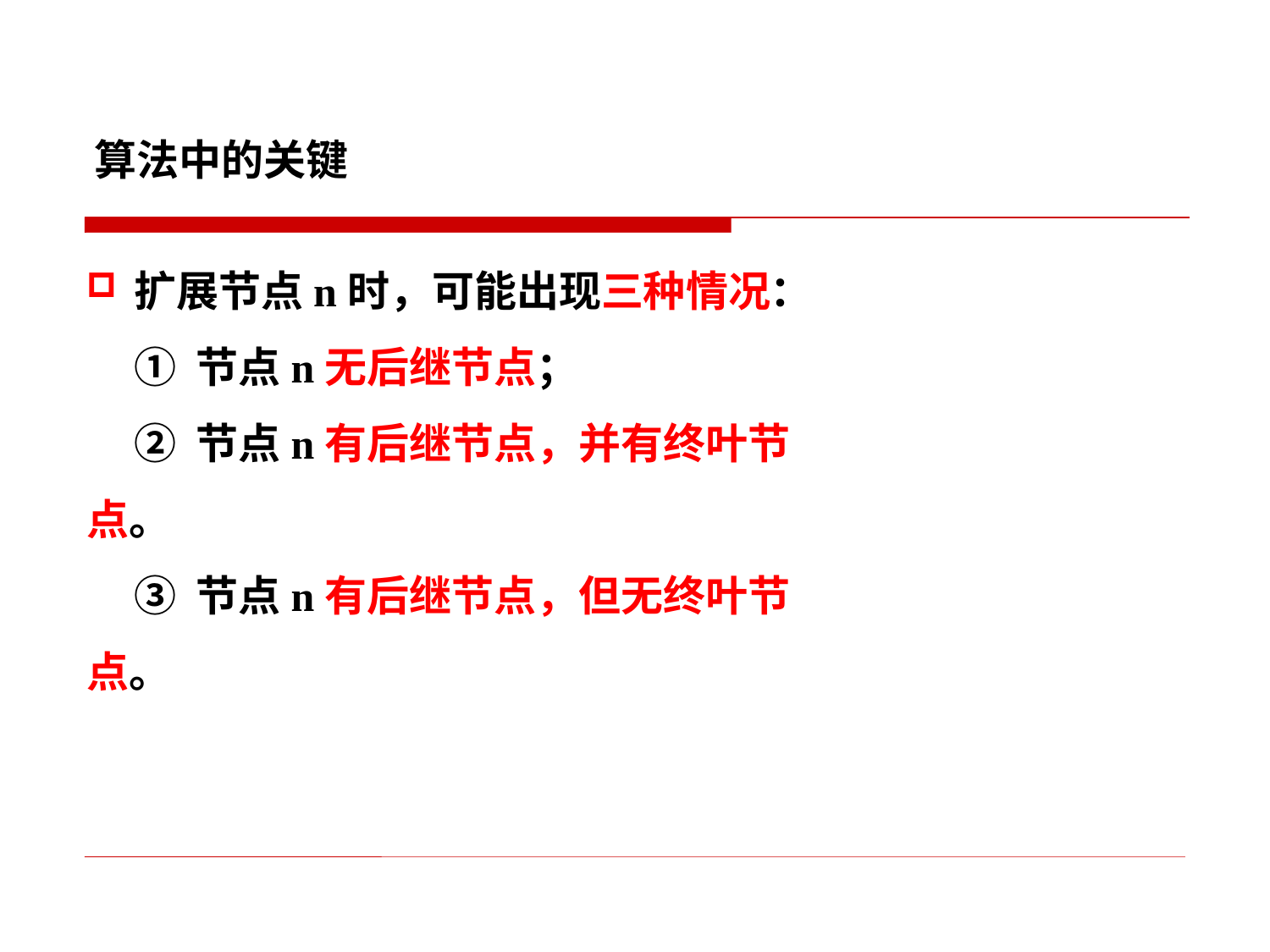

算法中的关键
扩展节点n时，可能出现三种情况：
     ① 节点n无后继节点；
     ② 节点n有后继节点，并有终叶节点。
     ③ 节点n有后继节点，但无终叶节点。